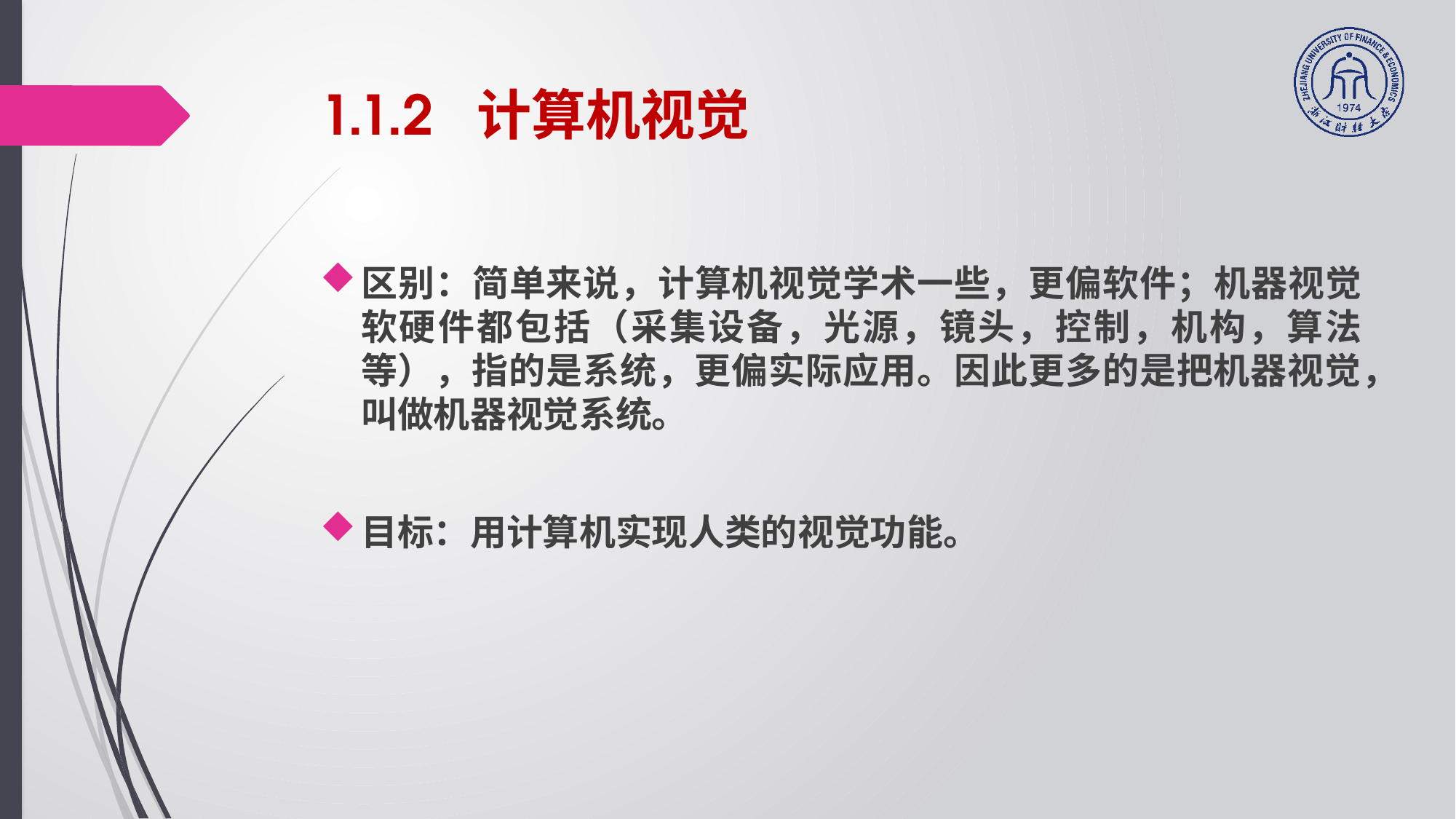

# 1.1.2  计算机视觉
区别：简单来说，计算机视觉学术一些，更偏软件；机器视觉软硬件都包括（采集设备，光源，镜头，控制，机构，算法等），指的是系统，更偏实际应用。因此更多的是把机器视觉，叫做机器视觉系统。

目标：用计算机实现人类的视觉功能。